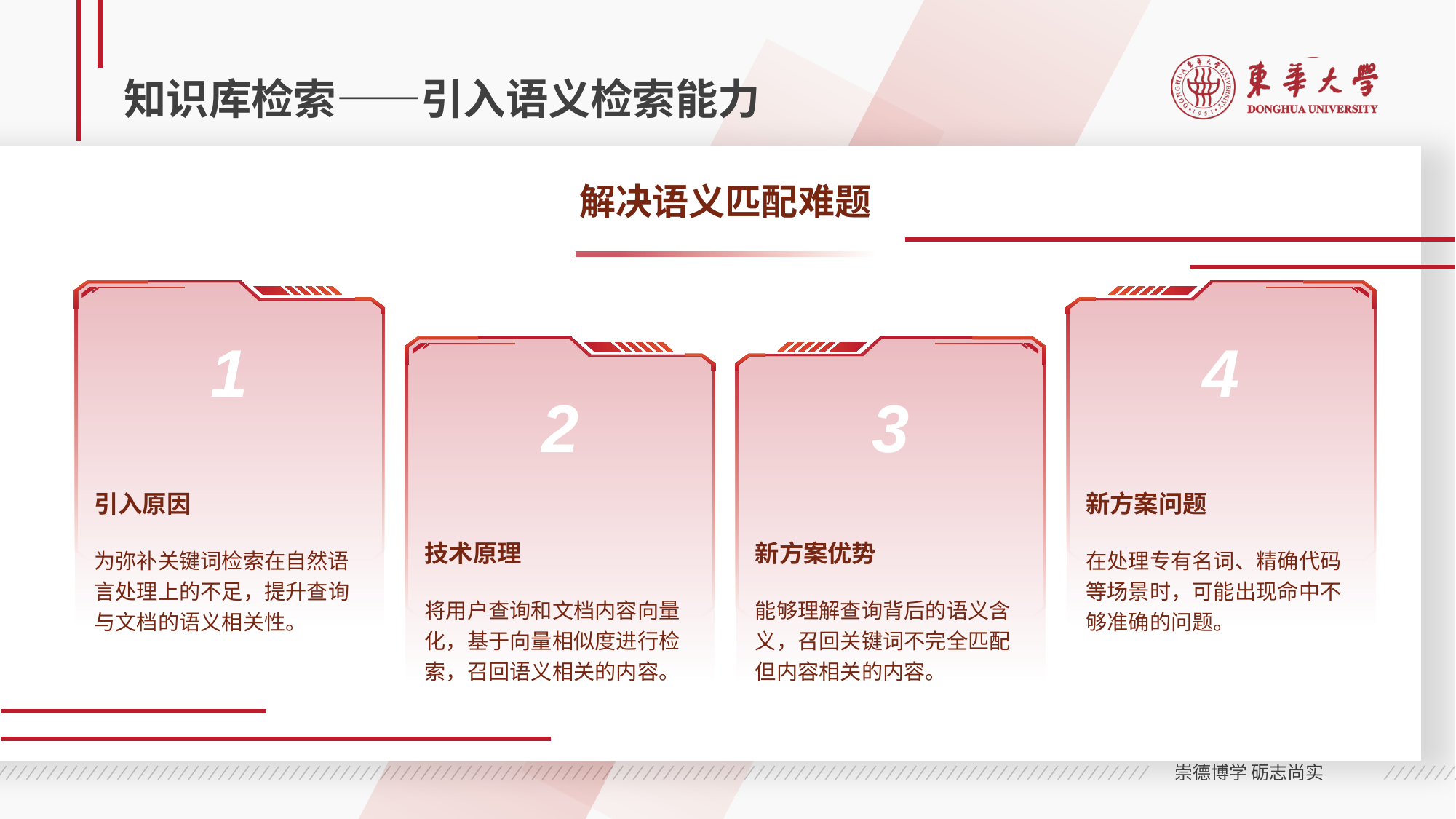

# 知识库检索——引入语义检索能力

解决语义匹配难题

1
引入原因
为弥补关键词检索在自然语言处理上的不足，提升查询与文档的语义相关性。

4
新方案问题
在处理专有名词、精确代码等场景时，可能出现命中不够准确的问题。

2
技术原理
将用户查询和文档内容向量化，基于向量相似度进行检索，召回语义相关的内容。

3
新方案优势
能够理解查询背后的语义含义，召回关键词不完全匹配但内容相关的内容。